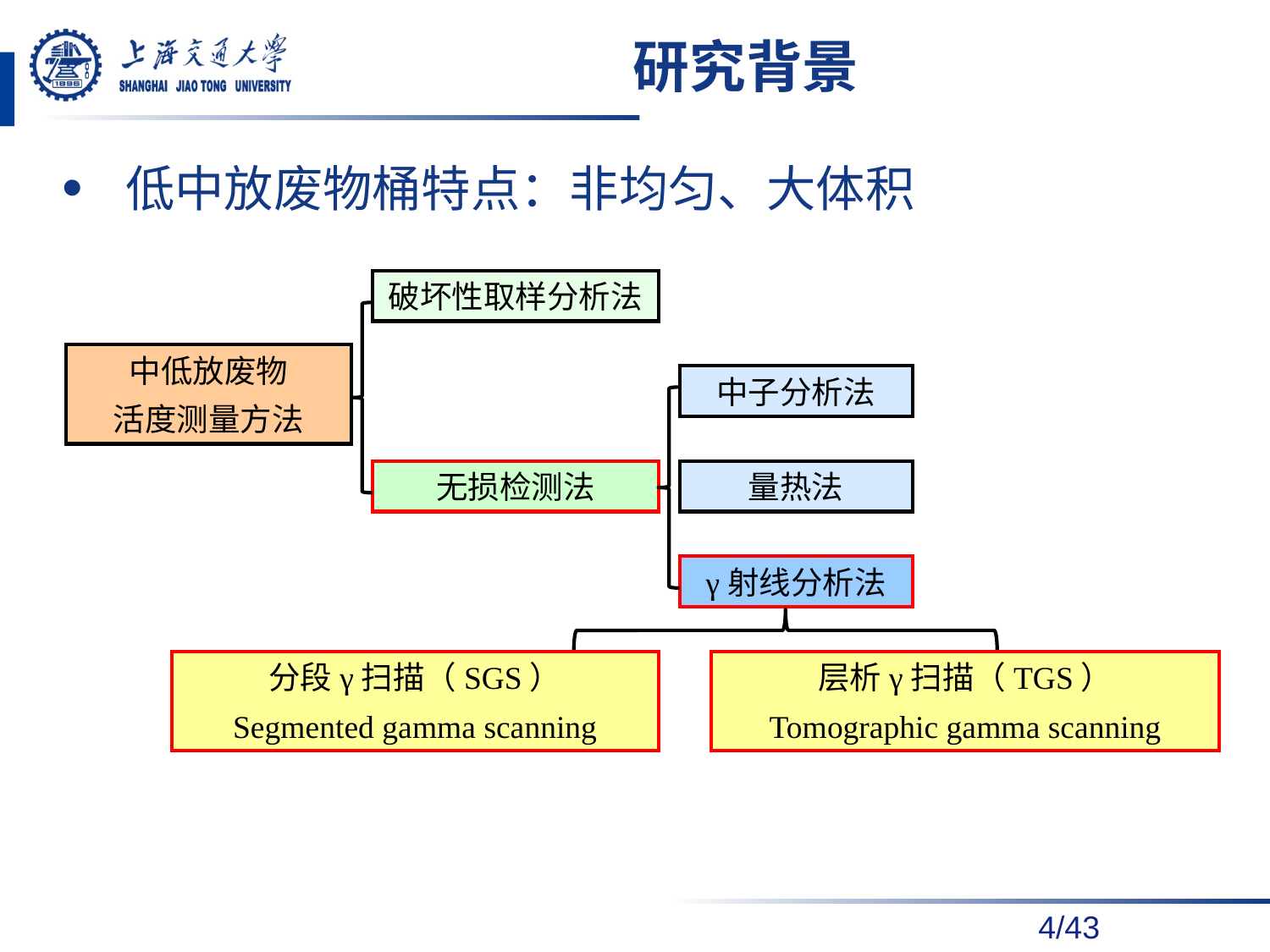

# 研究背景
低中放废物桶特点：非均匀、大体积
破坏性取样分析法

中低放废物
活度测量方法
中子分析法

无损检测法
量热法
γ射线分析法
分段γ扫描（SGS）
Segmented gamma scanning
层析γ扫描（TGS）
Tomographic gamma scanning